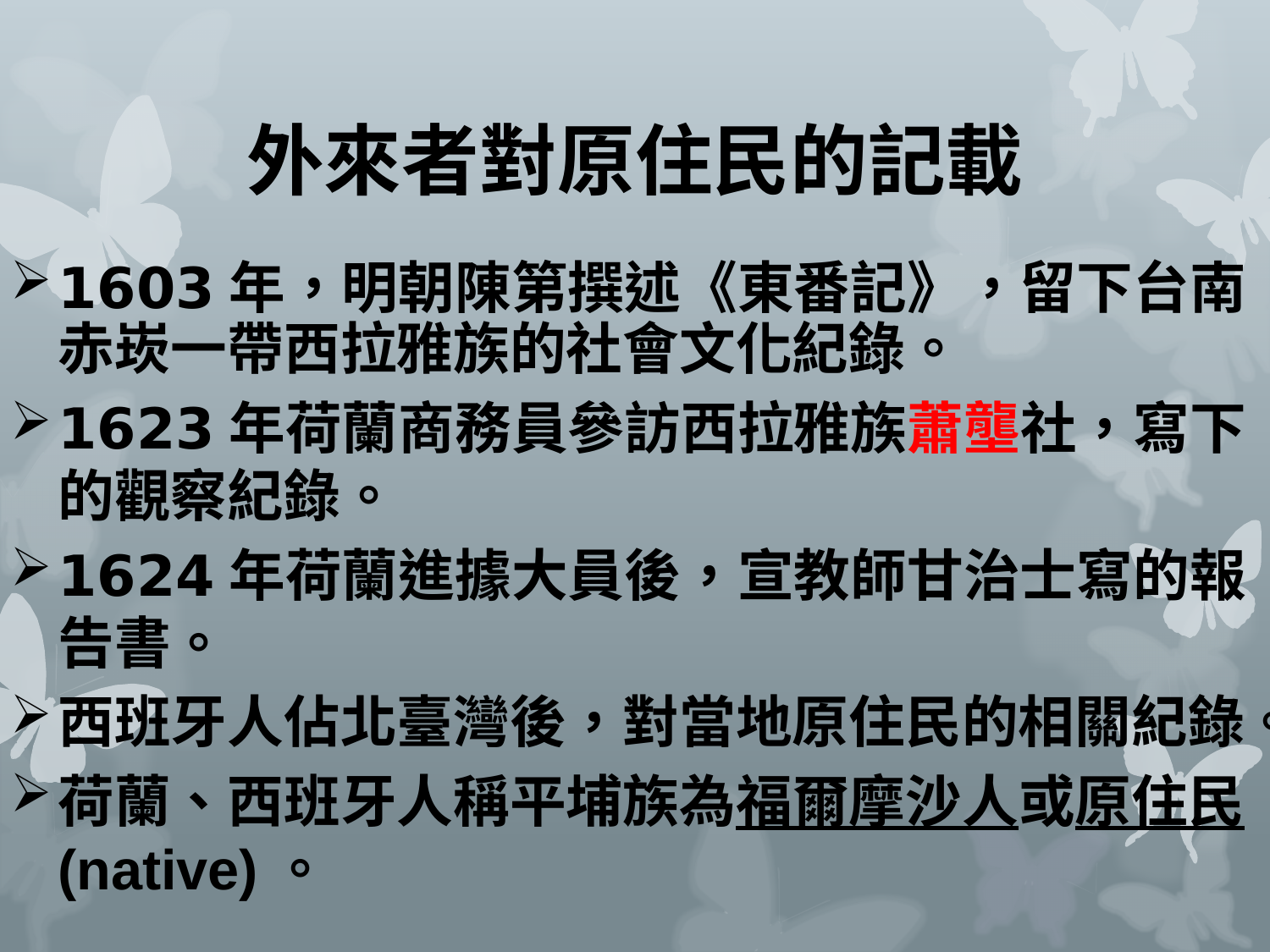

# 外來者對原住民的記載
1603年，明朝陳第撰述《東番記》，留下台南赤崁一帶西拉雅族的社會文化紀錄。
1623年荷蘭商務員參訪西拉雅族蕭壟社，寫下的觀察紀錄。
1624年荷蘭進據大員後，宣教師甘治士寫的報告書。
西班牙人佔北臺灣後，對當地原住民的相關紀錄。
荷蘭、西班牙人稱平埔族為福爾摩沙人或原住民(native)。